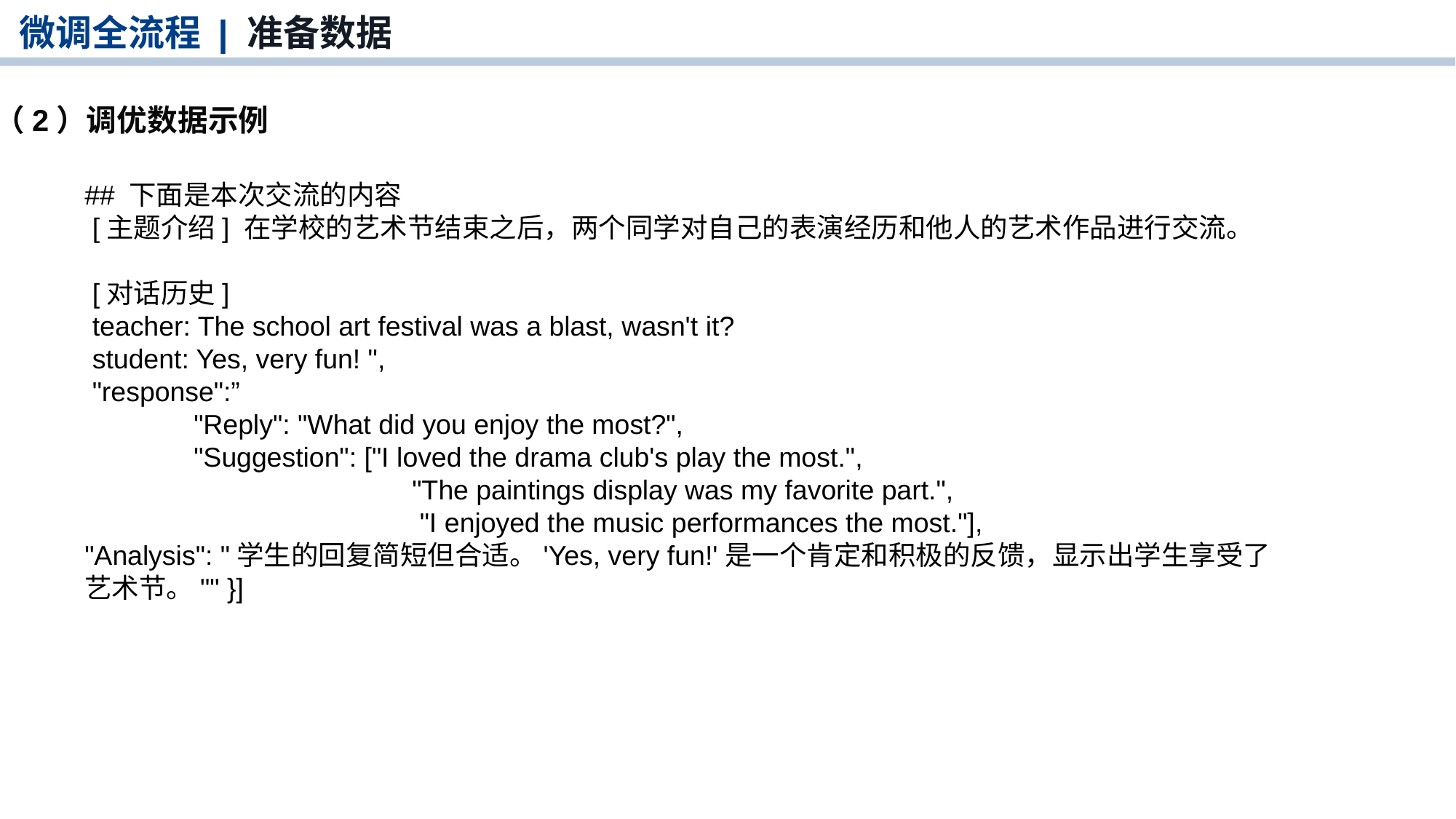

微调全流程 | 准备数据

（2）调优数据示例

## 下面是本次交流的内容
 [主题介绍] 在学校的艺术节结束之后，两个同学对自己的表演经历和他人的艺术作品进行交流。

 [对话历史]
 teacher: The school art festival was a blast, wasn't it?
 student: Yes, very fun! ",
 "response":”
	"Reply": "What did you enjoy the most?",
	"Suggestion": ["I loved the drama club's play the most.",
			"The paintings display was my favorite part.",
			 "I enjoyed the music performances the most."],
"Analysis": "学生的回复简短但合适。'Yes, very fun!'是一个肯定和积极的反馈，显示出学生享受了艺术节。"" }]